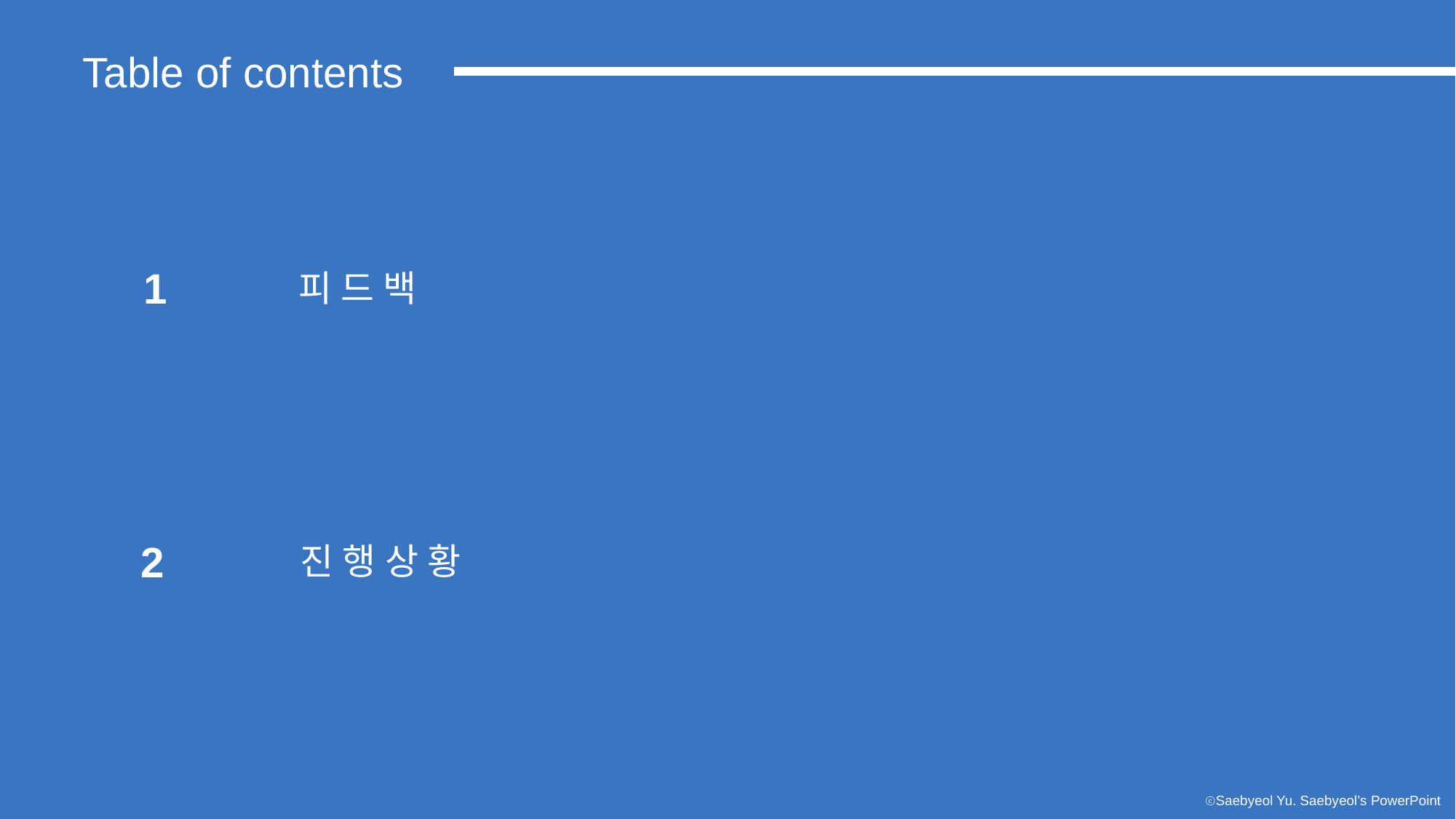

Table of contents
1
피드백
2
진행상황